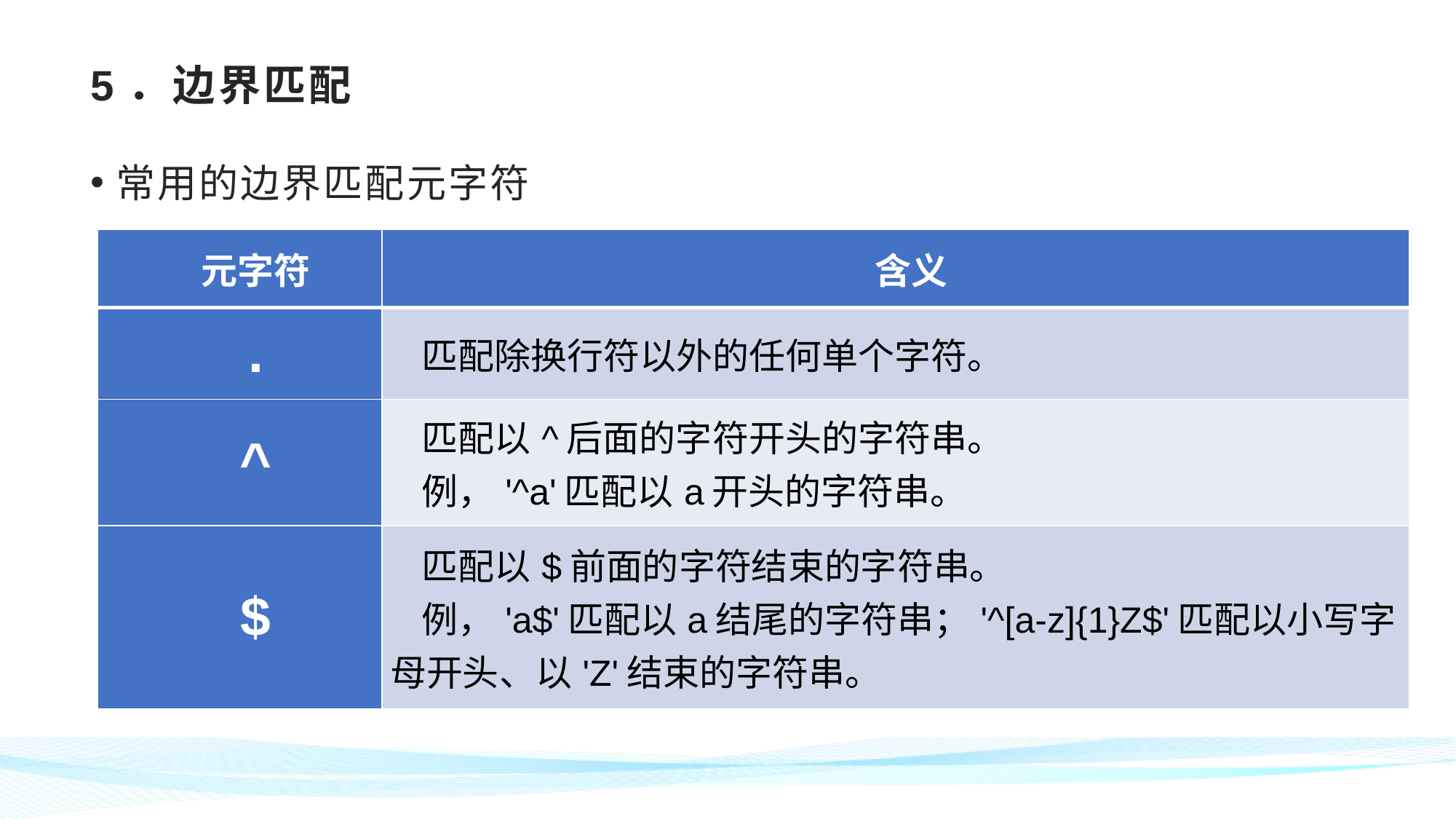

# 5．边界匹配
常用的边界匹配元字符
| 元字符 | 含义 |
| --- | --- |
| . | 匹配除换行符以外的任何单个字符。 |
| ^ | 匹配以^后面的字符开头的字符串。 例，'^a'匹配以a开头的字符串。 |
| $ | 匹配以$前面的字符结束的字符串。 例，'a$'匹配以a结尾的字符串；'^[a-z]{1}Z$'匹配以小写字母开头、以'Z'结束的字符串。 |